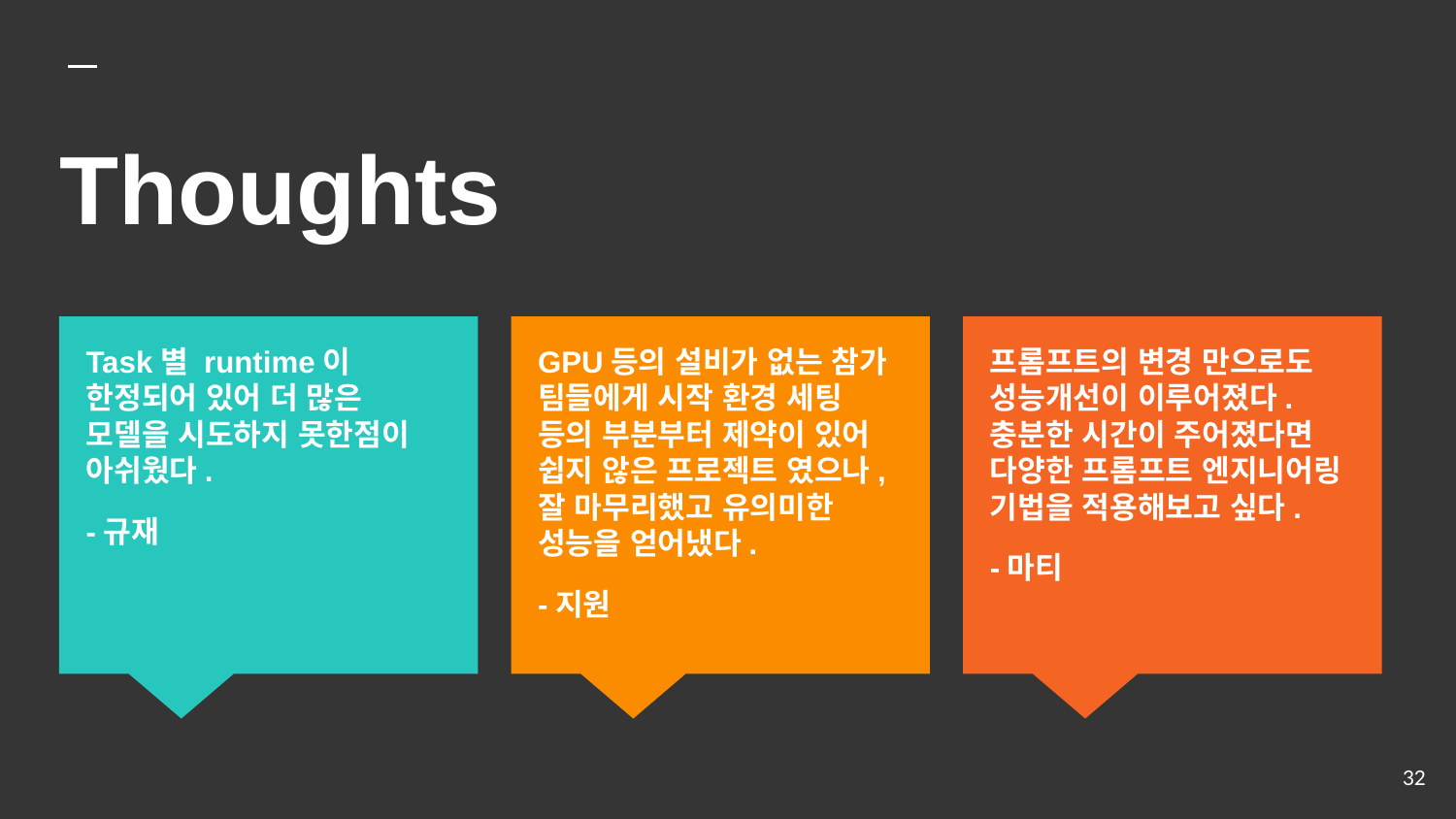

# Thoughts

Task별 runtime이 한정되어 있어 더 많은 모델을 시도하지 못한점이 아쉬웠다.
-규재

GPU등의 설비가 없는 참가 팀들에게 시작 환경 세팅 등의 부분부터 제약이 있어 쉽지 않은 프로젝트 였으나, 잘 마무리했고 유의미한 성능을 얻어냈다.
-지원
프롬프트의 변경 만으로도 성능개선이 이루어졌다.  충분한 시간이 주어졌다면 다양한 프롬프트 엔지니어링 기법을 적용해보고 싶다.
-마티
32